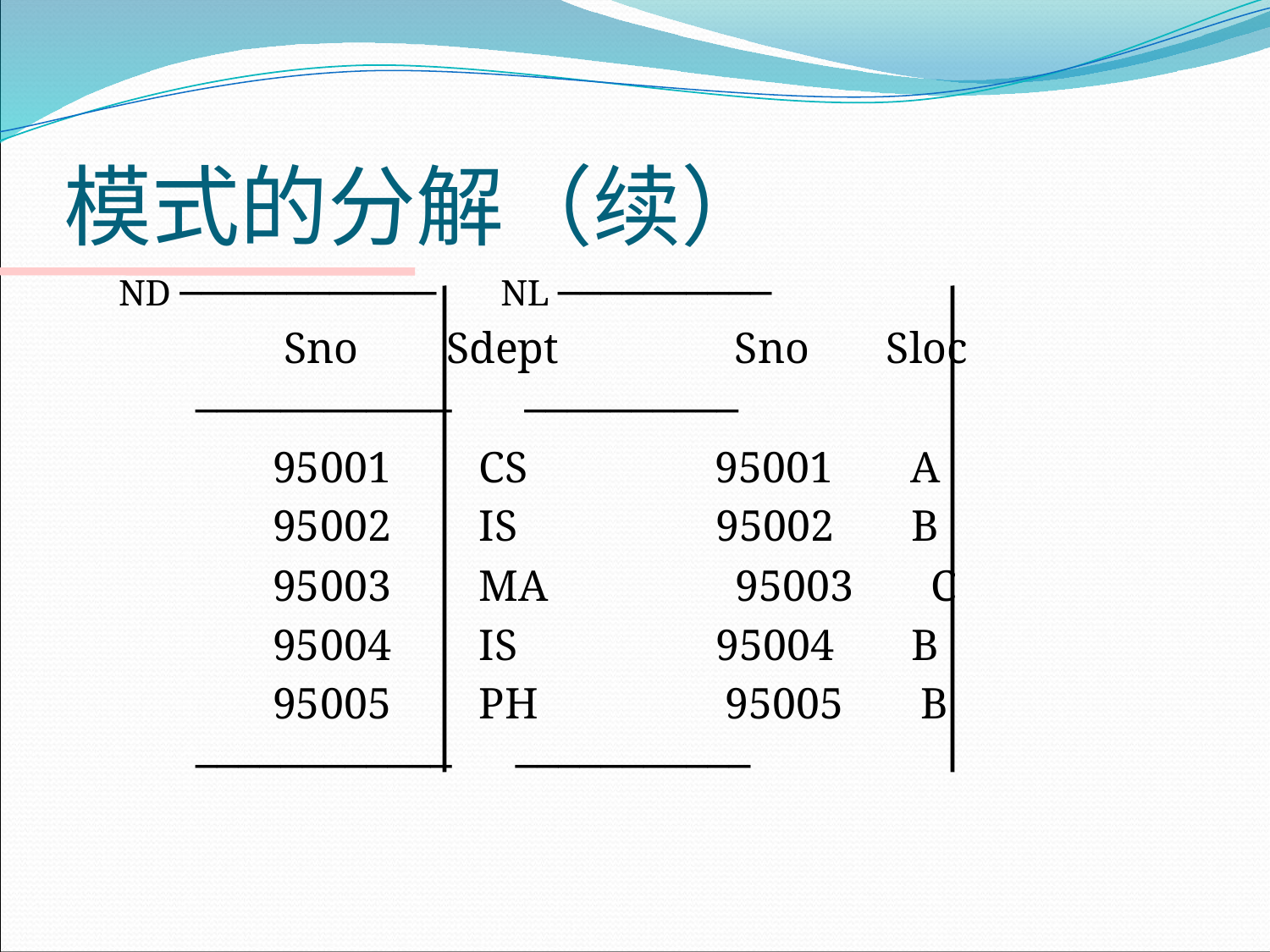

# 模式的分解（续）
ND ────────────       NL ──────────
               Sno        Sdept                Sno       Sloc
       ────────────        ──────────
              95001        CS                 95001       A
              95002        IS                  95002       B
              95003        MA                 95003       C
              95004        IS                  95004       B
              95005        PH                 95005       B
       ────────────       ───────────

637